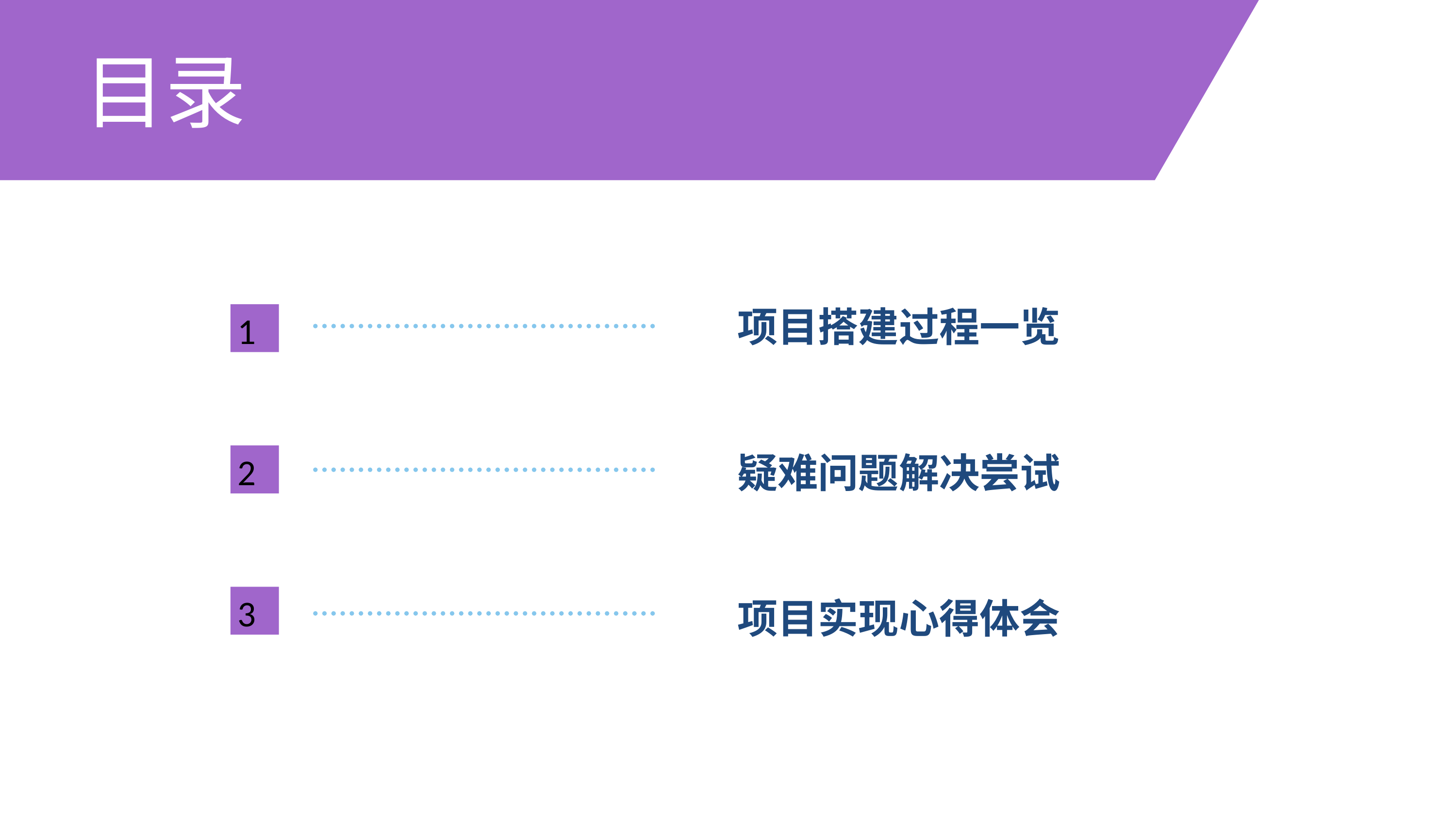

目录
项目搭建过程一览
1

疑难问题解决尝试
2

3
项目实现心得体会